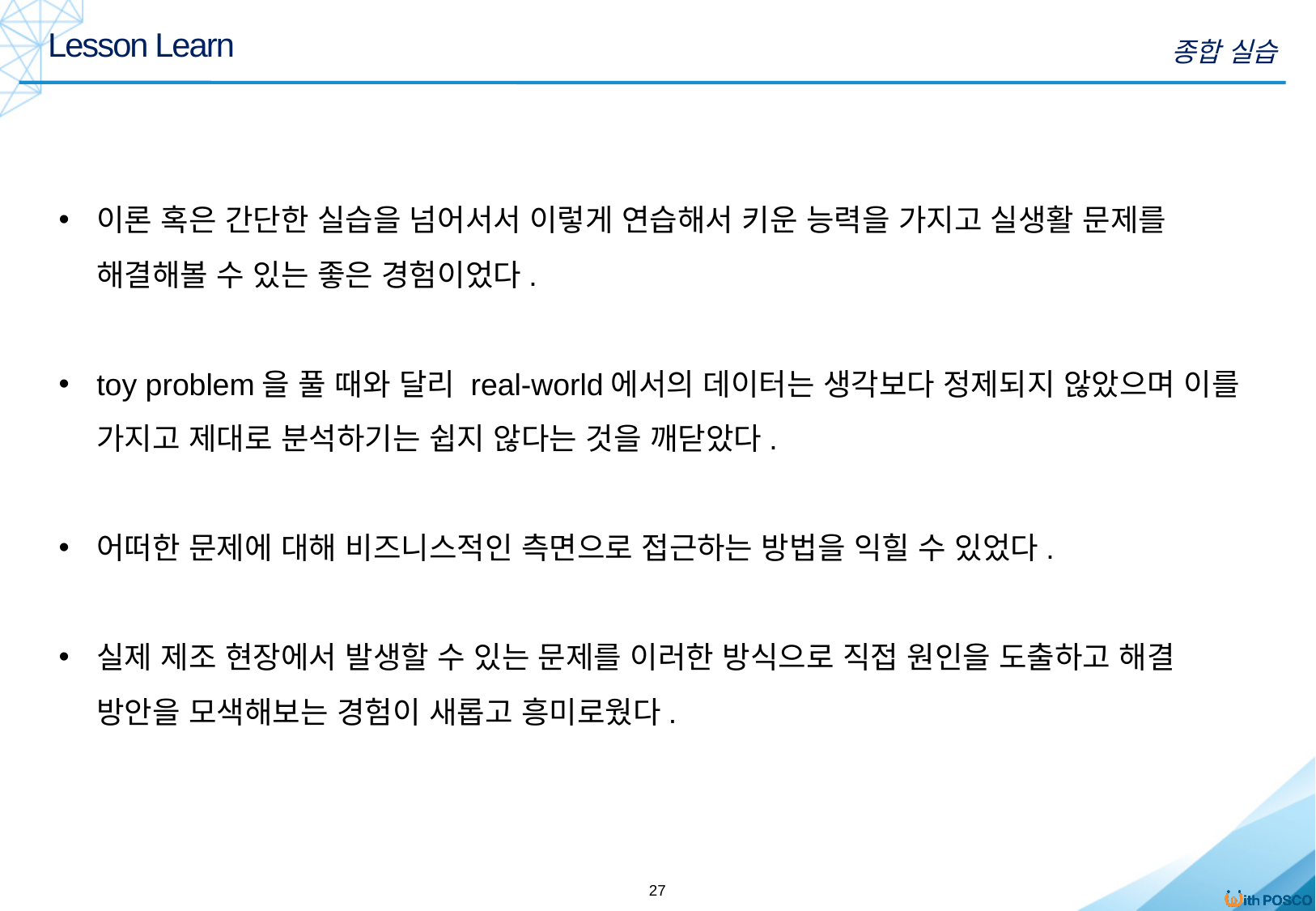

Lesson Learn
종합 실습
이론 혹은 간단한 실습을 넘어서서 이렇게 연습해서 키운 능력을 가지고 실생활 문제를 해결해볼 수 있는 좋은 경험이었다.

toy problem을 풀 때와 달리 real-world에서의 데이터는 생각보다 정제되지 않았으며 이를 가지고 제대로 분석하기는 쉽지 않다는 것을 깨닫았다.

어떠한 문제에 대해 비즈니스적인 측면으로 접근하는 방법을 익힐 수 있었다.

실제 제조 현장에서 발생할 수 있는 문제를 이러한 방식으로 직접 원인을 도출하고 해결 방안을 모색해보는 경험이 새롭고 흥미로웠다.